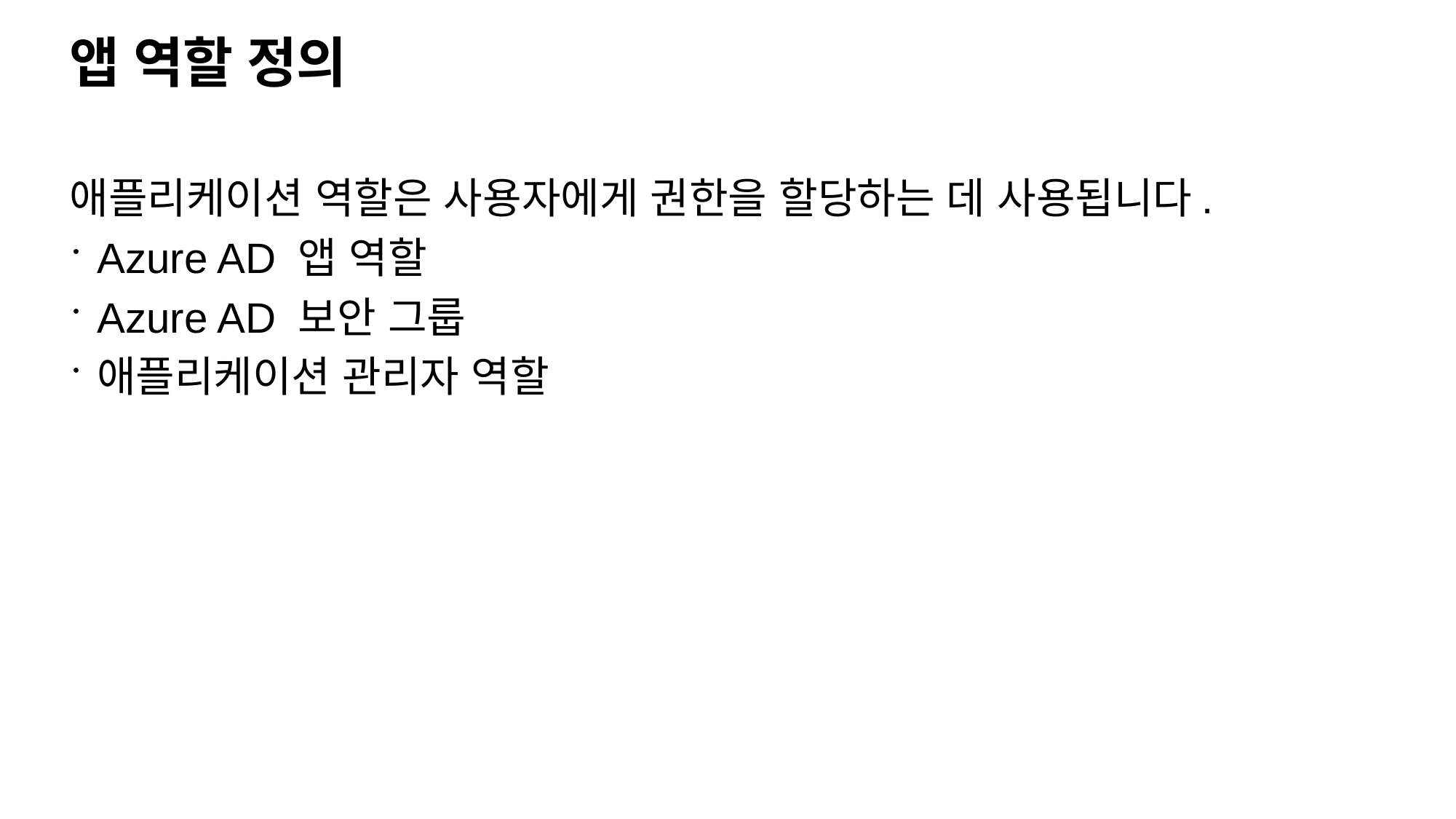

# 앱 역할 정의
애플리케이션 역할은 사용자에게 권한을 할당하는 데 사용됩니다.
Azure AD 앱 역할
Azure AD 보안 그룹
애플리케이션 관리자 역할